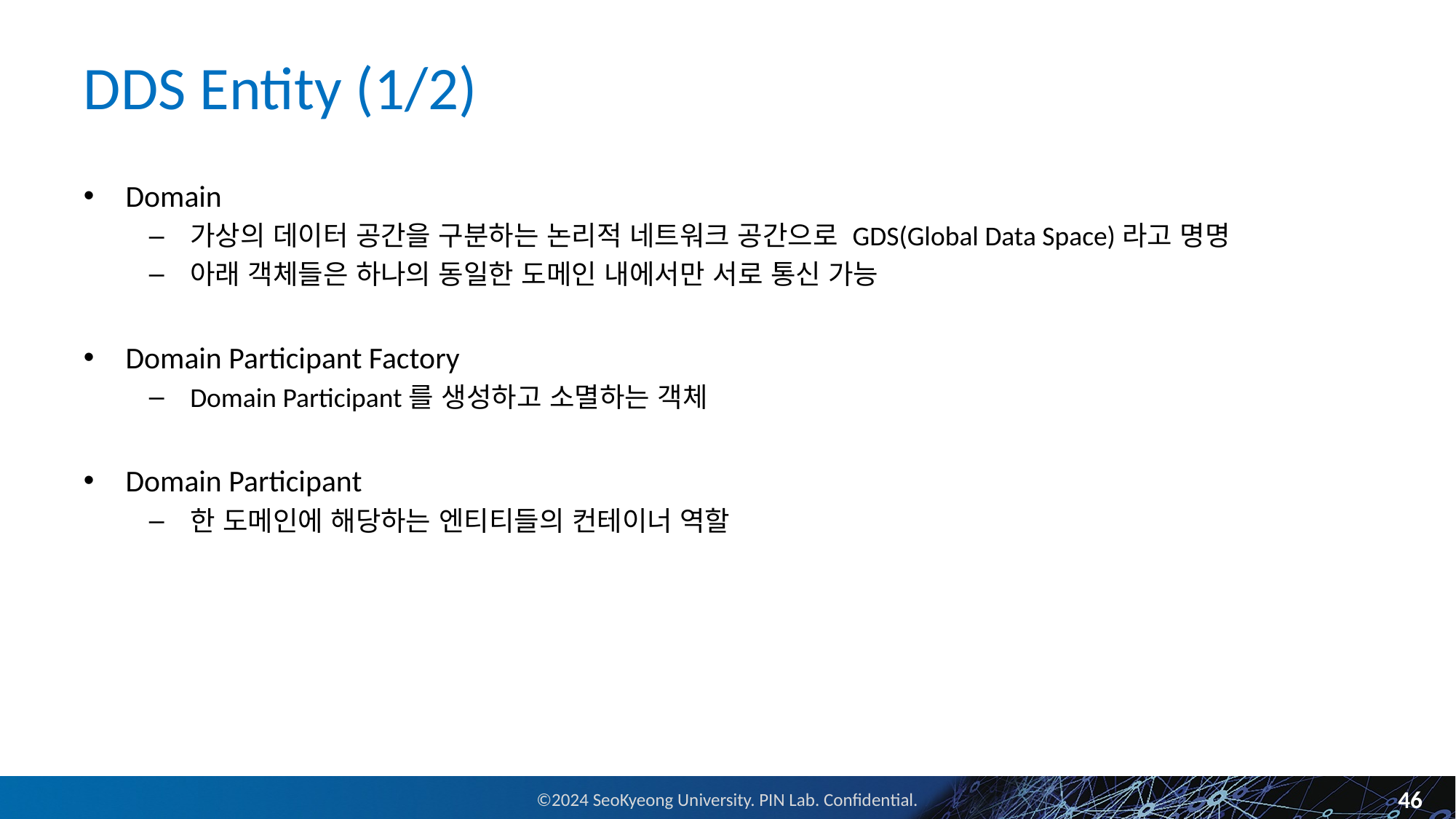

# DDS Entity (1/2)
Domain
가상의 데이터 공간을 구분하는 논리적 네트워크 공간으로 GDS(Global Data Space)라고 명명
아래 객체들은 하나의 동일한 도메인 내에서만 서로 통신 가능

Domain Participant Factory
Domain Participant를 생성하고 소멸하는 객체

Domain Participant
한 도메인에 해당하는 엔티티들의 컨테이너 역할
46